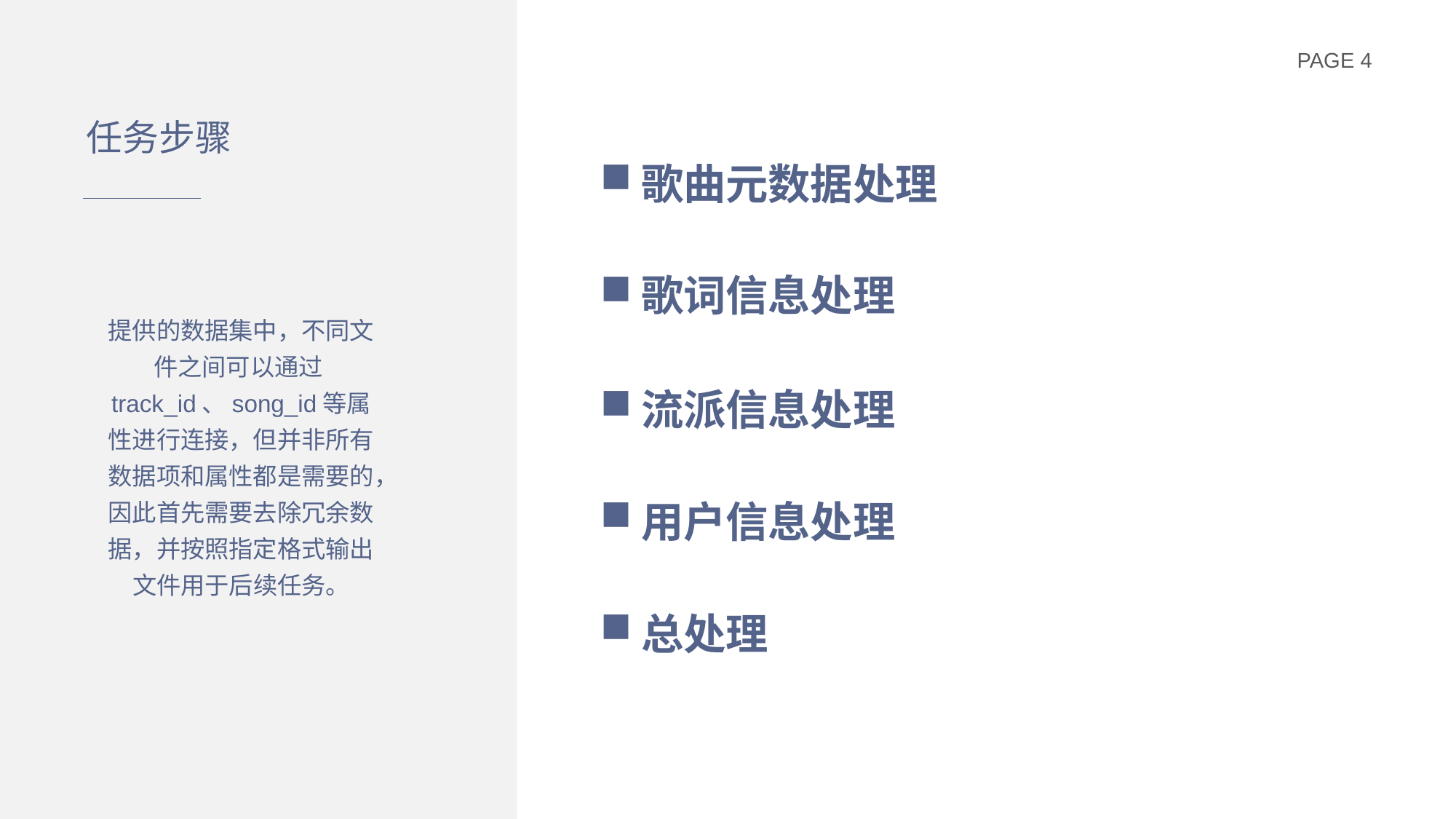

# 任务步骤
歌曲元数据处理
歌词信息处理
提供的数据集中，不同文件之间可以通过track_id、song_id等属性进行连接，但并非所有数据项和属性都是需要的，因此首先需要去除冗余数据，并按照指定格式输出文件用于后续任务。
流派信息处理
用户信息处理
总处理